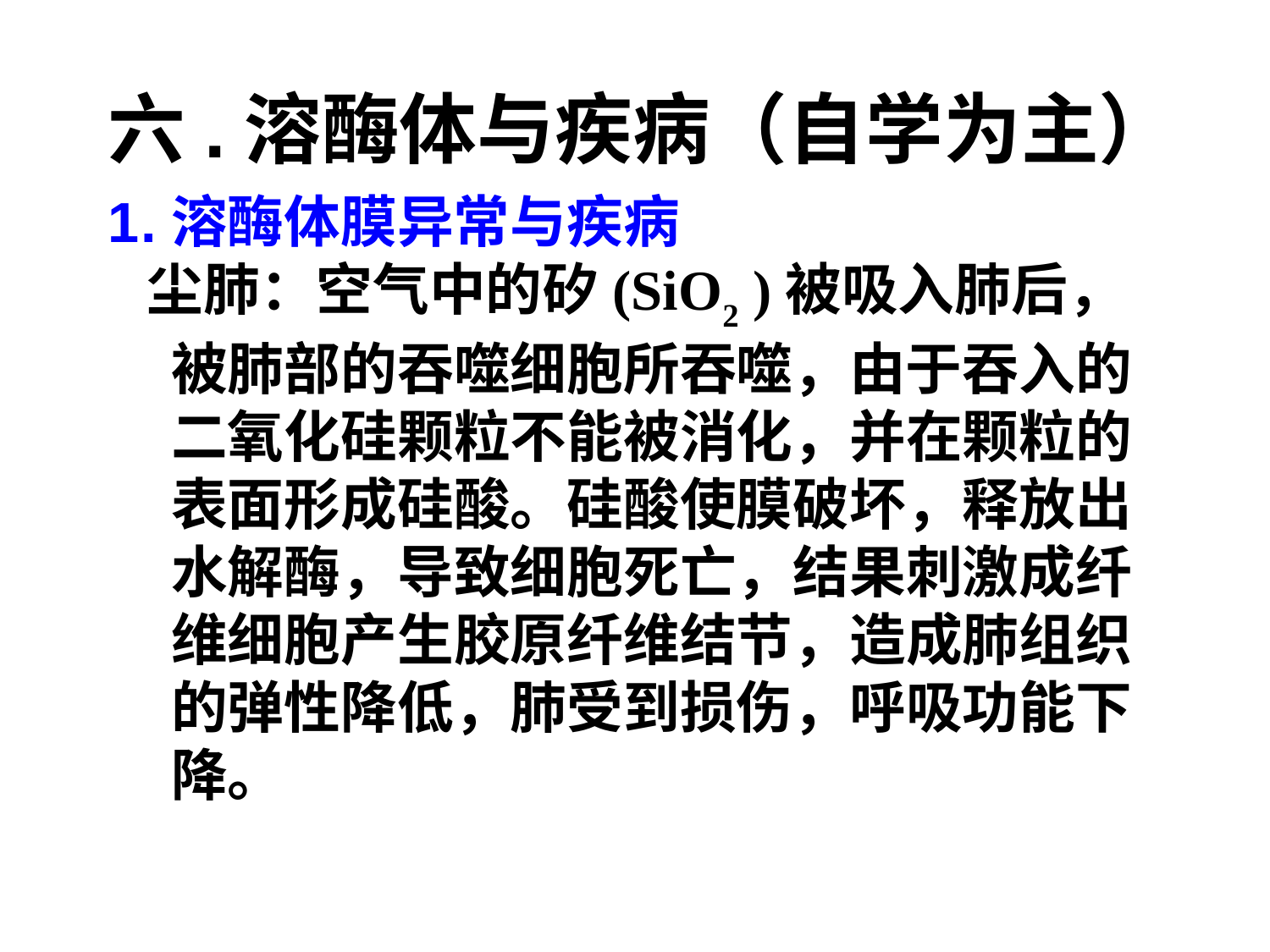

# 六.溶酶体与疾病（自学为主）
溶酶体膜异常与疾病尘肺：
  尘肺：空气中的矽(SiO2 )被吸入肺后，被肺部的吞噬细胞所吞噬，由于吞入的二氧化硅颗粒不能被消化，并在颗粒的表面形成硅酸。硅酸使膜破坏，释放出水解酶，导致细胞死亡，结果刺激成纤维细胞产生胶原纤维结节，造成肺组织的弹性降低，肺受到损伤，呼吸功能下降。